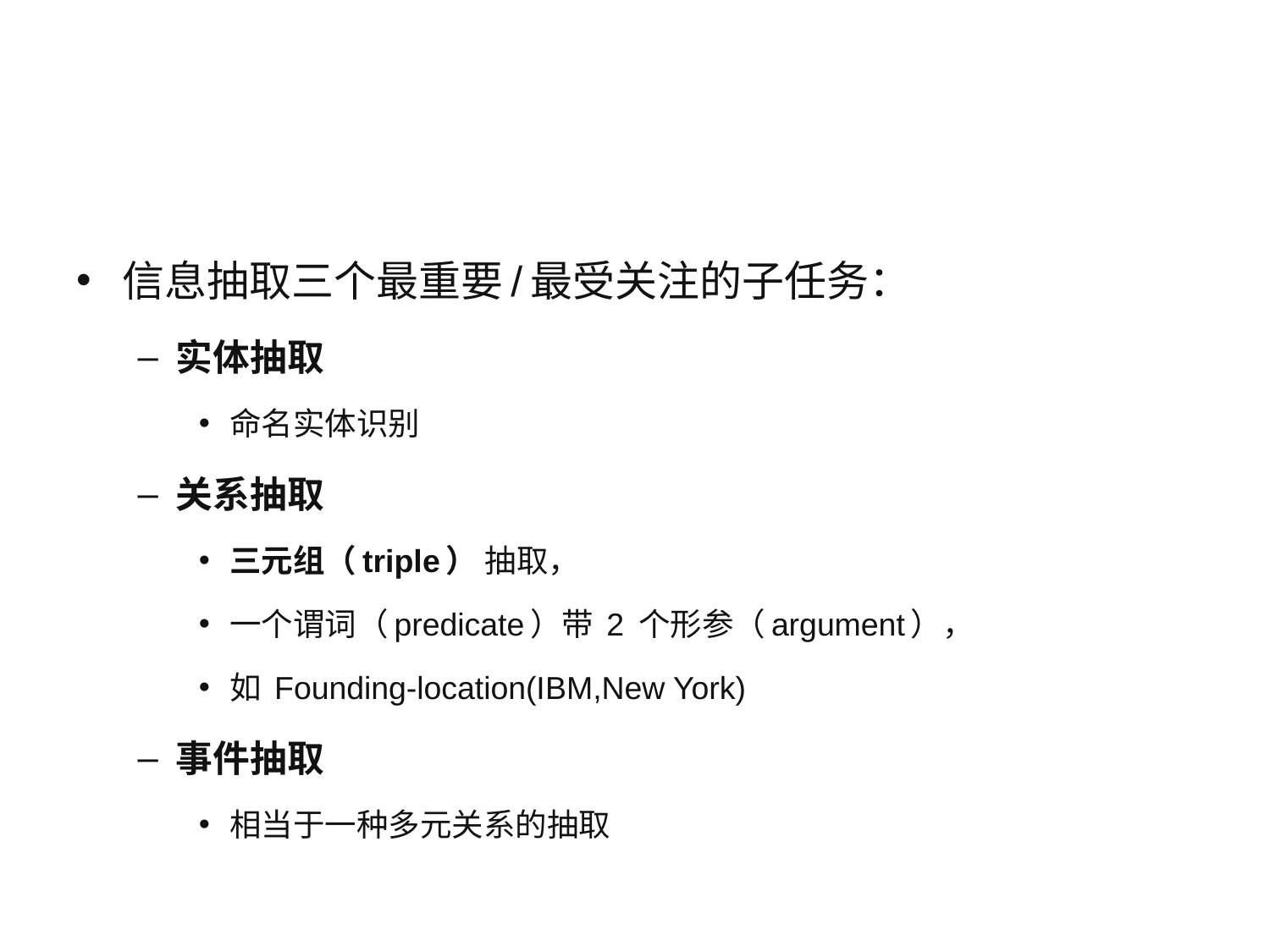

#
信息抽取三个最重要/最受关注的子任务：
实体抽取
命名实体识别
关系抽取
三元组（triple） 抽取，
一个谓词（predicate）带 2 个形参（argument），
如 Founding-location(IBM,New York)
事件抽取
相当于一种多元关系的抽取